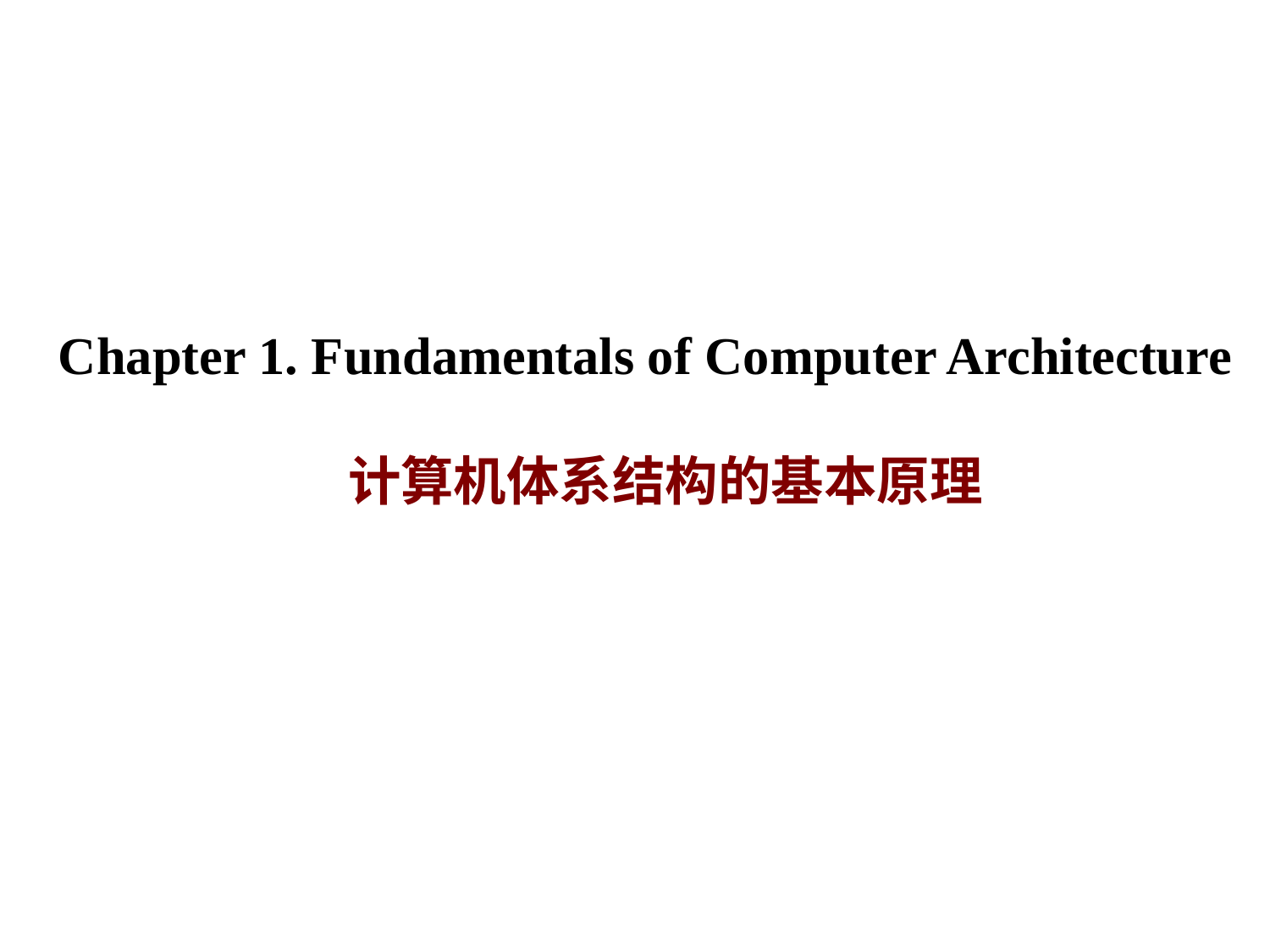

# Chapter 1. Fundamentals of Computer Architecture 计算机体系结构的基本原理